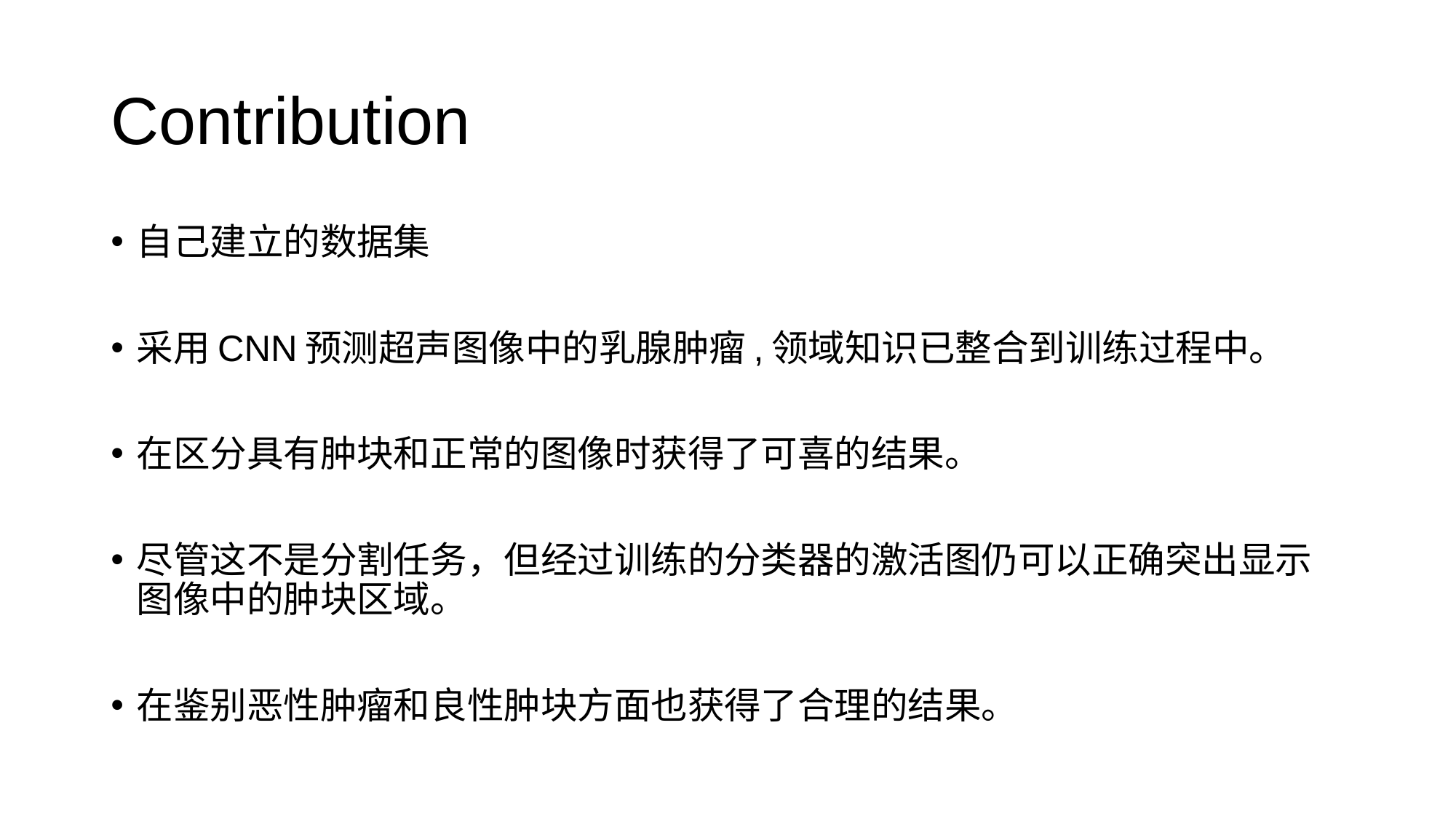

# Contribution
自己建立的数据集

采用CNN预测超声图像中的乳腺肿瘤,领域知识已整合到训练过程中。

在区分具有肿块和正常的图像时获得了可喜的结果。

尽管这不是分割任务，但经过训练的分类器的激活图仍可以正确突出显示图像中的肿块区域。

在鉴别恶性肿瘤和良性肿块方面也获得了合理的结果。